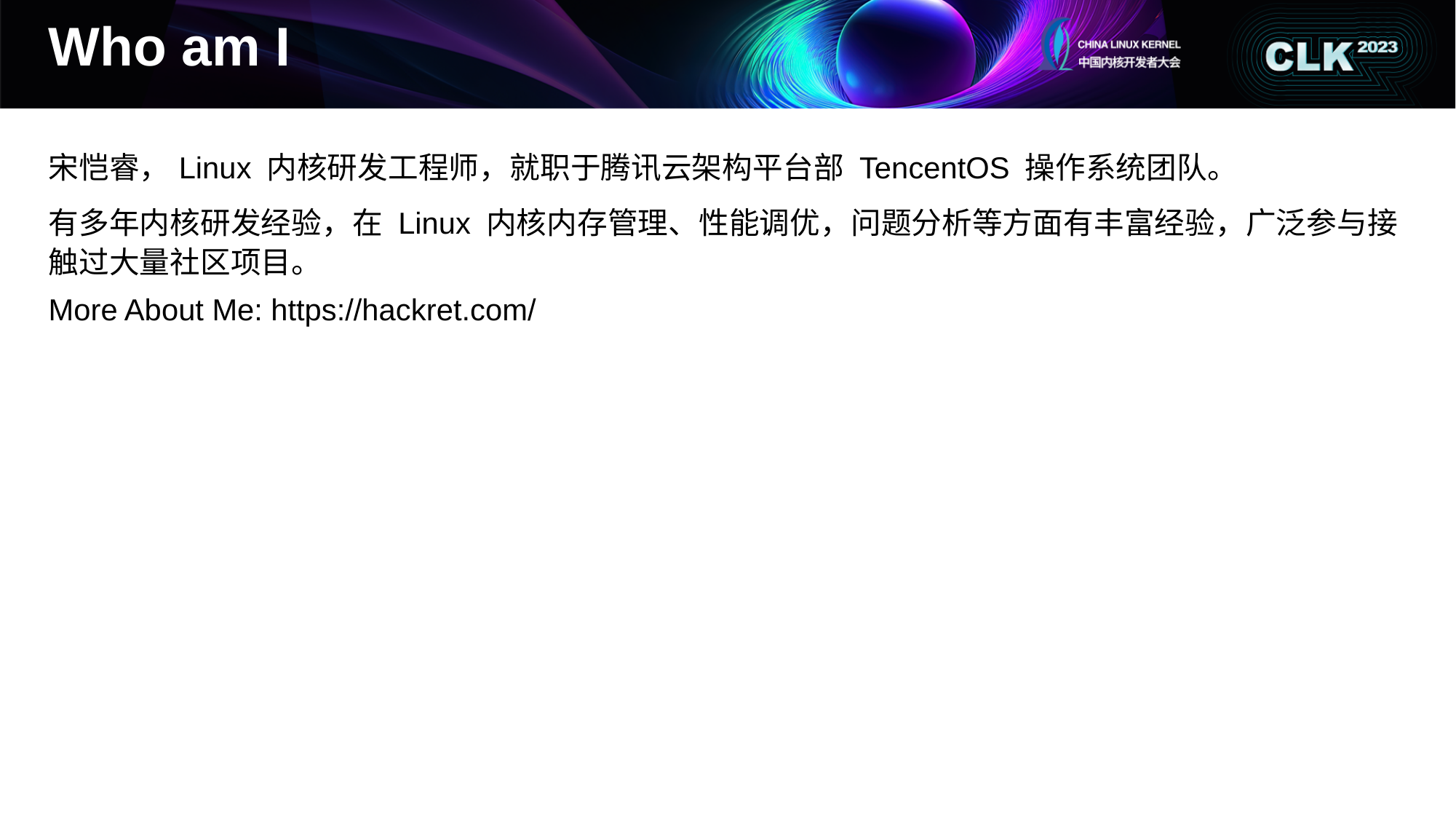

Who am I
宋恺睿，Linux 内核研发工程师，就职于腾讯云架构平台部 TencentOS 操作系统团队。
有多年内核研发经验，在 Linux 内核内存管理、性能调优，问题分析等方面有丰富经验，广泛参与接触过大量社区项目。
More About Me: https://hackret.com/